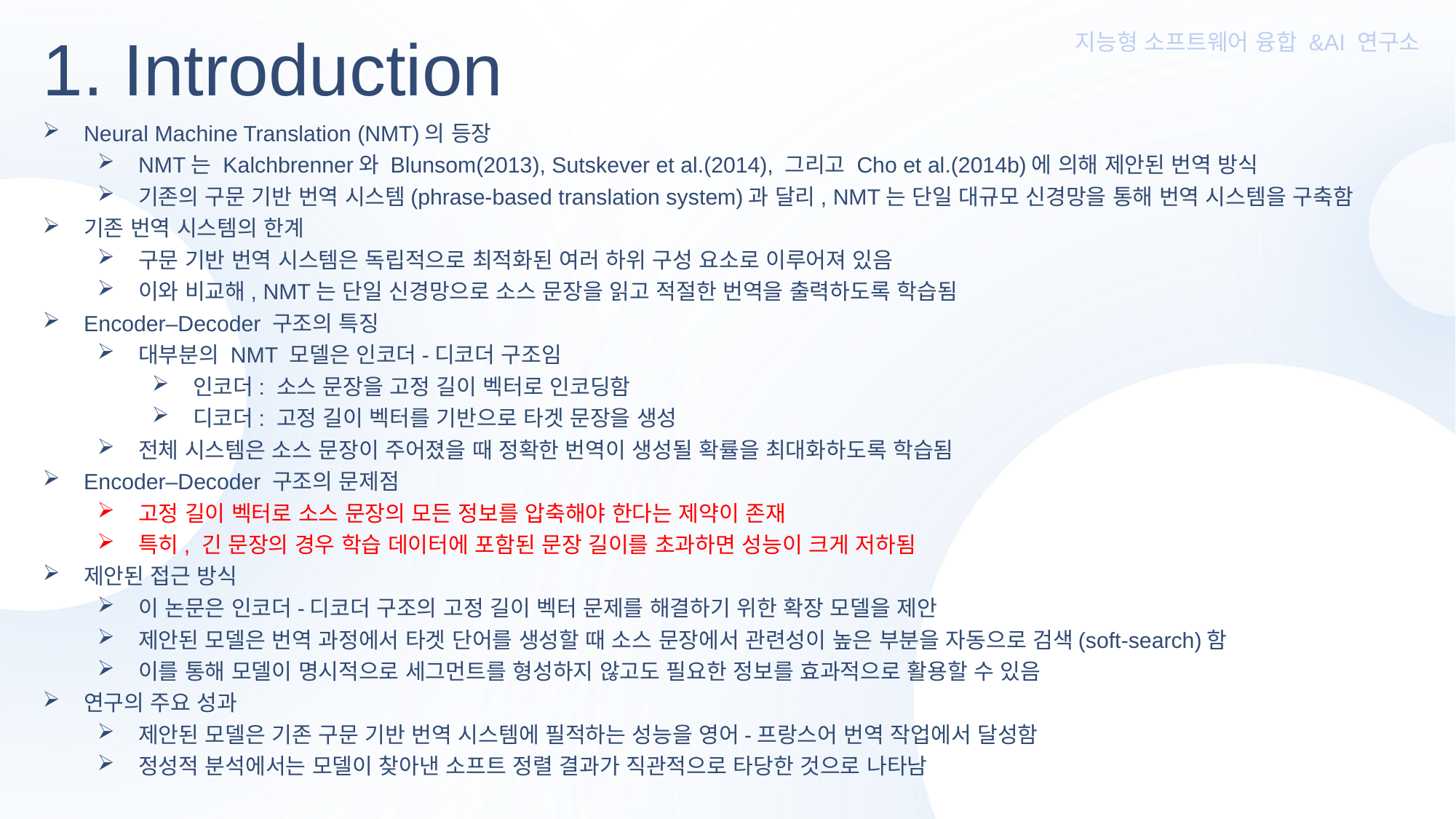

1. Introduction
Neural Machine Translation (NMT)의 등장
NMT는 Kalchbrenner와 Blunsom(2013), Sutskever et al.(2014), 그리고 Cho et al.(2014b)에 의해 제안된 번역 방식
기존의 구문 기반 번역 시스템(phrase-based translation system)과 달리, NMT는 단일 대규모 신경망을 통해 번역 시스템을 구축함
기존 번역 시스템의 한계
구문 기반 번역 시스템은 독립적으로 최적화된 여러 하위 구성 요소로 이루어져 있음
이와 비교해, NMT는 단일 신경망으로 소스 문장을 읽고 적절한 번역을 출력하도록 학습됨
Encoder–Decoder 구조의 특징
대부분의 NMT 모델은 인코더-디코더 구조임
인코더: 소스 문장을 고정 길이 벡터로 인코딩함
디코더: 고정 길이 벡터를 기반으로 타겟 문장을 생성
전체 시스템은 소스 문장이 주어졌을 때 정확한 번역이 생성될 확률을 최대화하도록 학습됨
Encoder–Decoder 구조의 문제점
고정 길이 벡터로 소스 문장의 모든 정보를 압축해야 한다는 제약이 존재
특히, 긴 문장의 경우 학습 데이터에 포함된 문장 길이를 초과하면 성능이 크게 저하됨
제안된 접근 방식
이 논문은 인코더-디코더 구조의 고정 길이 벡터 문제를 해결하기 위한 확장 모델을 제안
제안된 모델은 번역 과정에서 타겟 단어를 생성할 때 소스 문장에서 관련성이 높은 부분을 자동으로 검색(soft-search)함
이를 통해 모델이 명시적으로 세그먼트를 형성하지 않고도 필요한 정보를 효과적으로 활용할 수 있음
연구의 주요 성과
제안된 모델은 기존 구문 기반 번역 시스템에 필적하는 성능을 영어-프랑스어 번역 작업에서 달성함
정성적 분석에서는 모델이 찾아낸 소프트 정렬 결과가 직관적으로 타당한 것으로 나타남